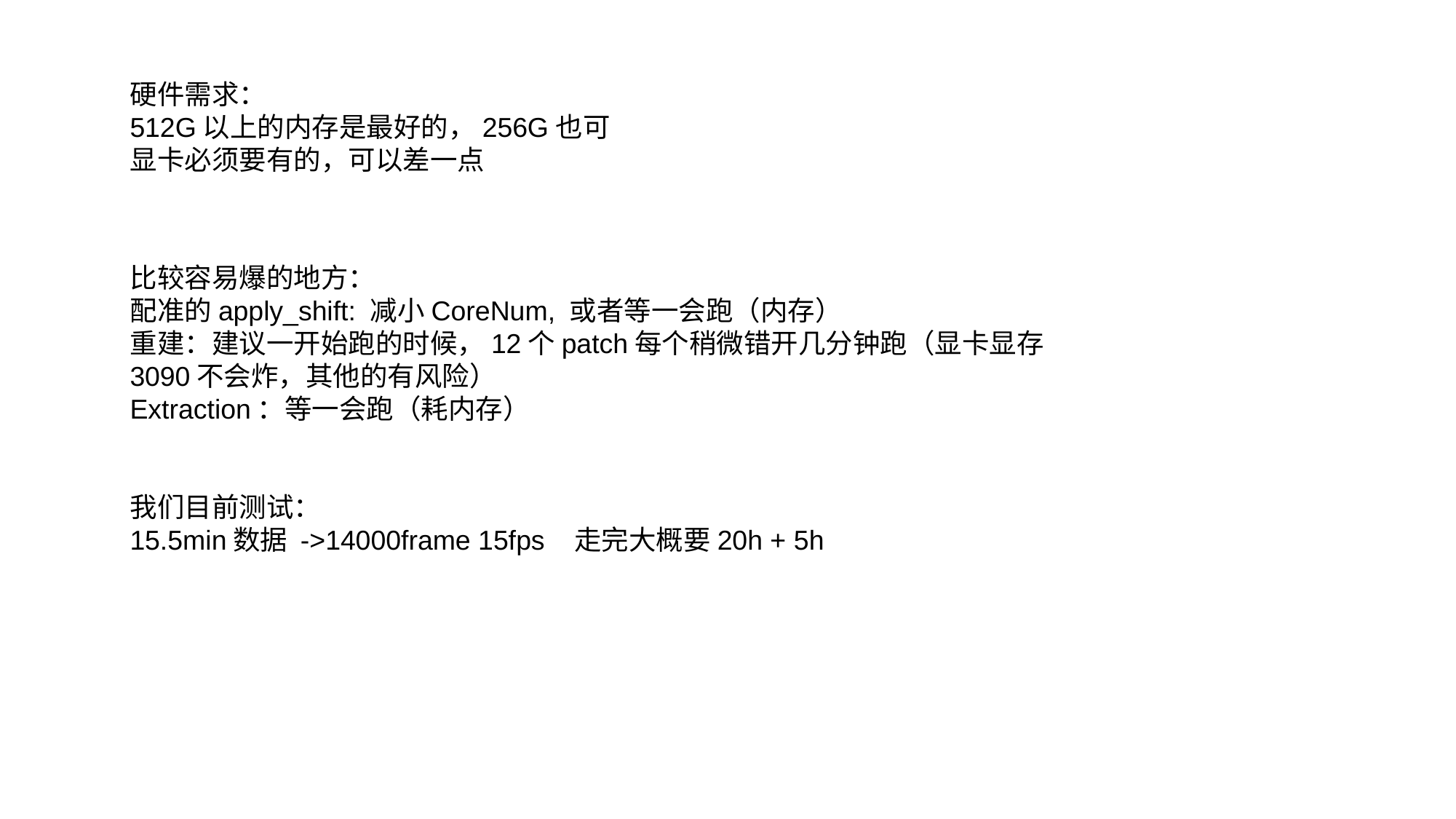

硬件需求：
512G以上的内存是最好的，256G也可
显卡必须要有的，可以差一点
比较容易爆的地方：
配准的apply_shift: 减小CoreNum, 或者等一会跑（内存）
重建：建议一开始跑的时候，12个patch每个稍微错开几分钟跑（显卡显存 3090不会炸，其他的有风险）
Extraction：等一会跑（耗内存）

我们目前测试：
15.5min数据 ->14000frame 15fps   走完大概要20h + 5h